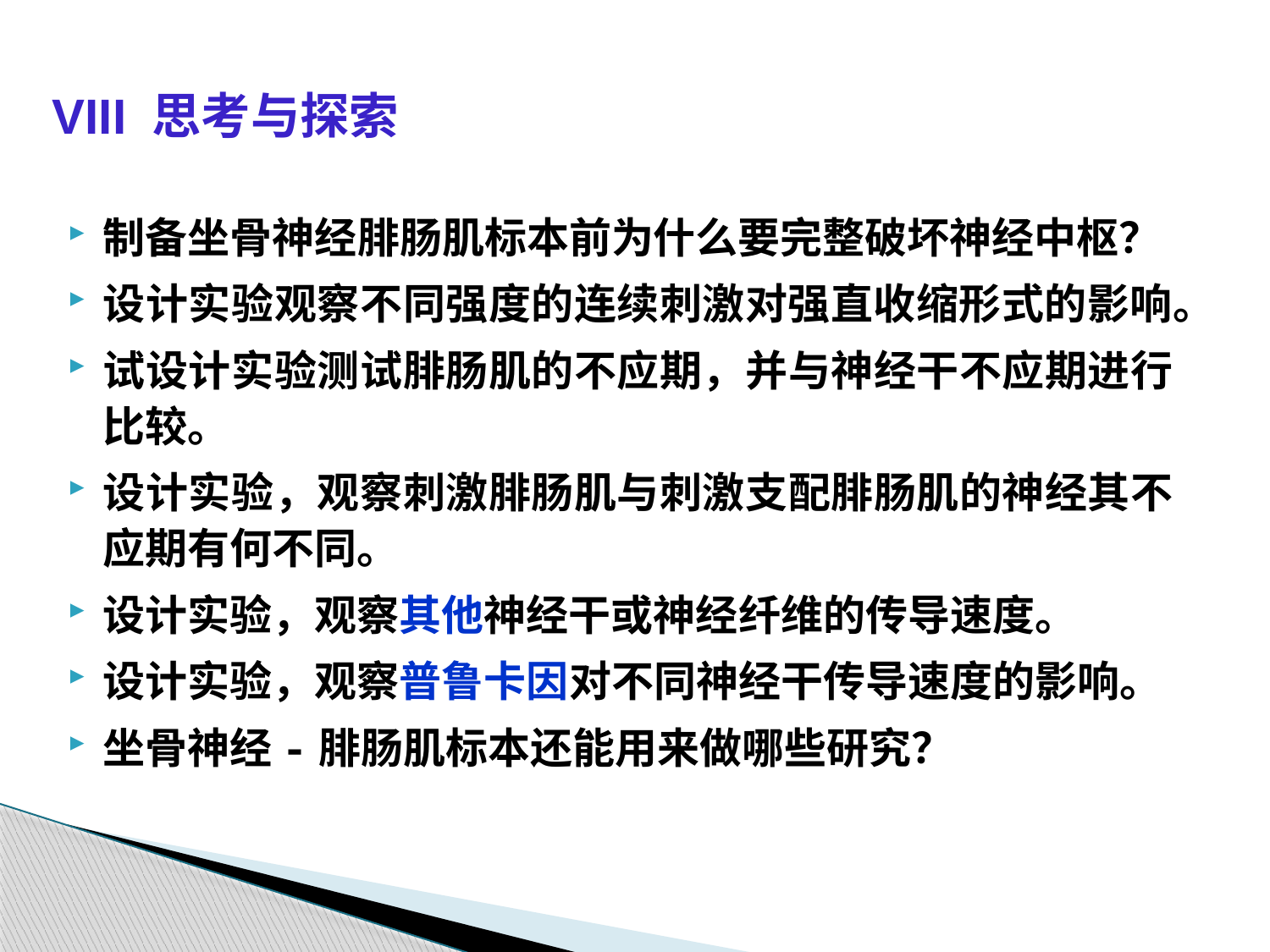

VIII 思考与探索
制备坐骨神经腓肠肌标本前为什么要完整破坏神经中枢？
设计实验观察不同强度的连续刺激对强直收缩形式的影响。
试设计实验测试腓肠肌的不应期，并与神经干不应期进行比较。
设计实验，观察刺激腓肠肌与刺激支配腓肠肌的神经其不应期有何不同。
设计实验，观察其他神经干或神经纤维的传导速度。
设计实验，观察普鲁卡因对不同神经干传导速度的影响。
坐骨神经-腓肠肌标本还能用来做哪些研究？